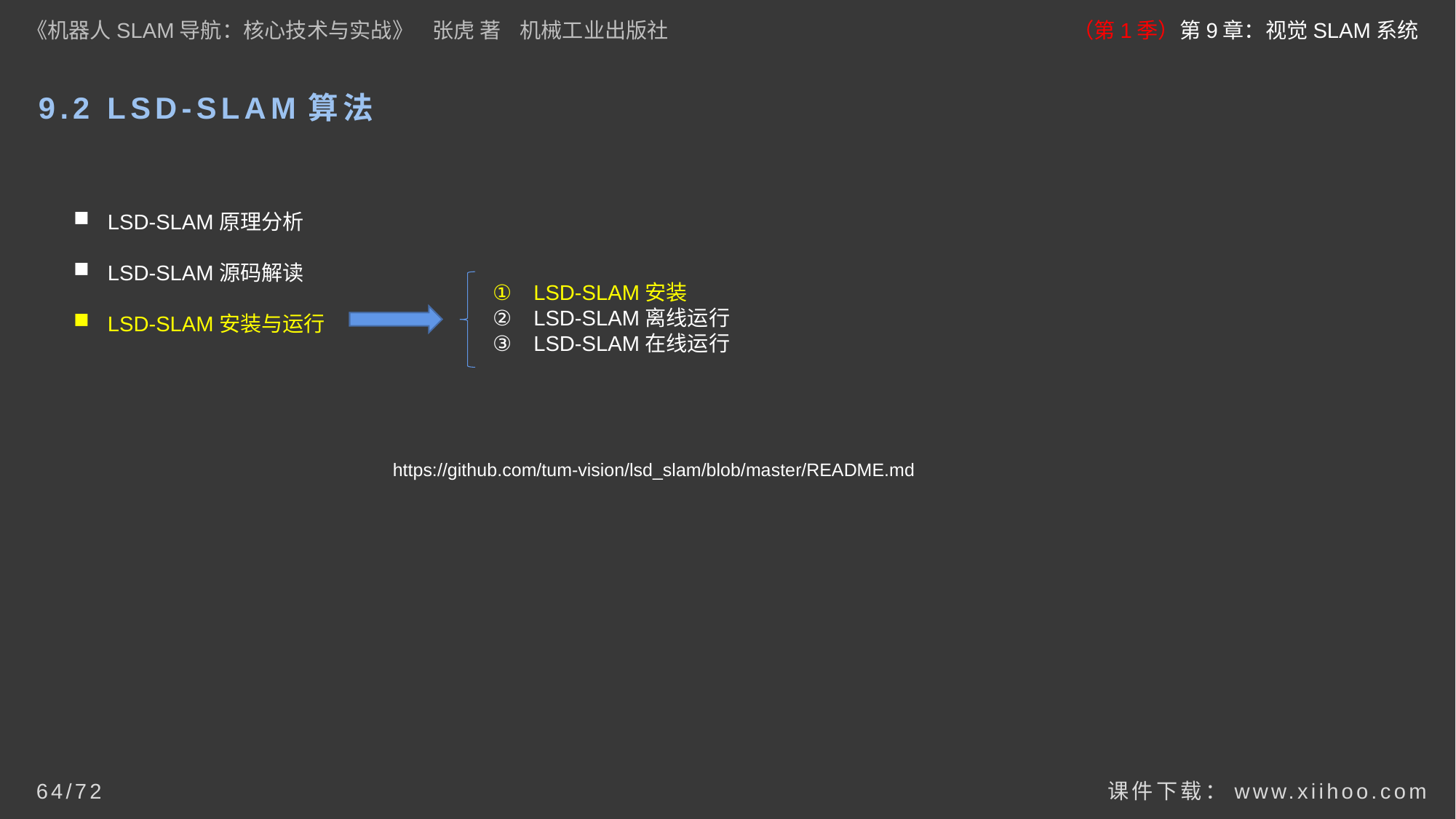

《机器人SLAM导航：核心技术与实战》    张虎 著    机械工业出版社
（第1季）第9章：视觉SLAM系统
# 9.2 LSD-SLAM算法
LSD-SLAM原理分析
LSD-SLAM源码解读
LSD-SLAM安装与运行

LSD-SLAM安装
LSD-SLAM离线运行
LSD-SLAM在线运行

https://github.com/tum-vision/lsd_slam/blob/master/README.md
课件下载：www.xiihoo.com
64/72